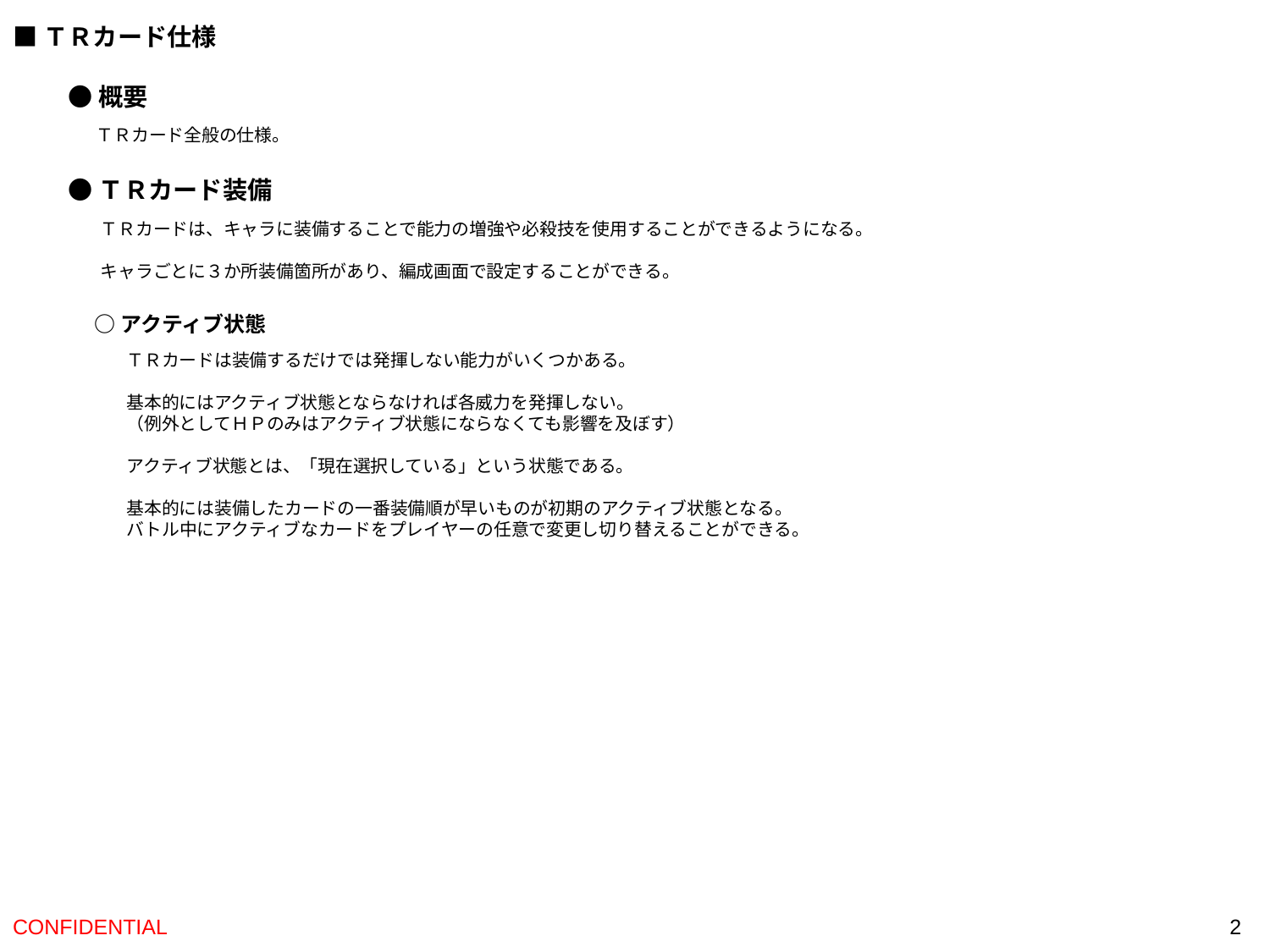

■ＴＲカード仕様
●概要
ＴＲカード全般の仕様。
●ＴＲカード装備
ＴＲカードは、キャラに装備することで能力の増強や必殺技を使用することができるようになる。

キャラごとに３か所装備箇所があり、編成画面で設定することができる。
○アクティブ状態
ＴＲカードは装備するだけでは発揮しない能力がいくつかある。

基本的にはアクティブ状態とならなければ各威力を発揮しない。
（例外としてＨＰのみはアクティブ状態にならなくても影響を及ぼす）

アクティブ状態とは、「現在選択している」という状態である。

基本的には装備したカードの一番装備順が早いものが初期のアクティブ状態となる。
バトル中にアクティブなカードをプレイヤーの任意で変更し切り替えることができる。
2
CONFIDENTIAL